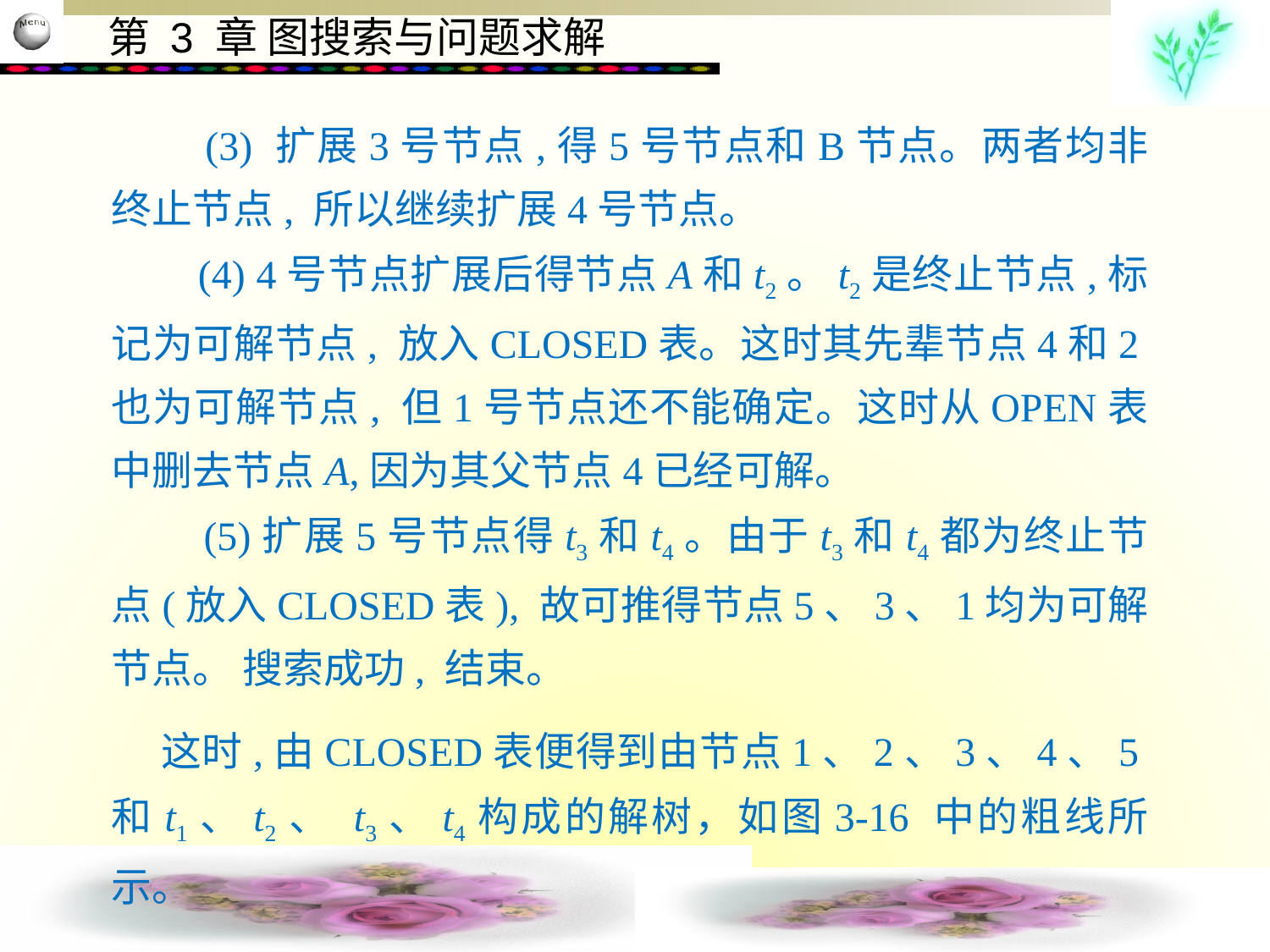

(3) 扩展3号节点,得5号节点和B节点。两者均非终止节点, 所以继续扩展4号节点。
        (4) 4号节点扩展后得节点A和t2。t2是终止节点,标记为可解节点, 放入CLOSED表。这时其先辈节点4和2也为可解节点, 但1号节点还不能确定。这时从OPEN表中删去节点A,因为其父节点4已经可解。
        (5)扩展5号节点得t3和t4。由于t3和t4都为终止节点(放入CLOSED表), 故可推得节点5、3、1均为可解节点。 搜索成功, 结束。
    这时,由CLOSED表便得到由节点1、2、3、4、5和t1、t2、 t3、t4构成的解树，如图3-16 中的粗线所示。